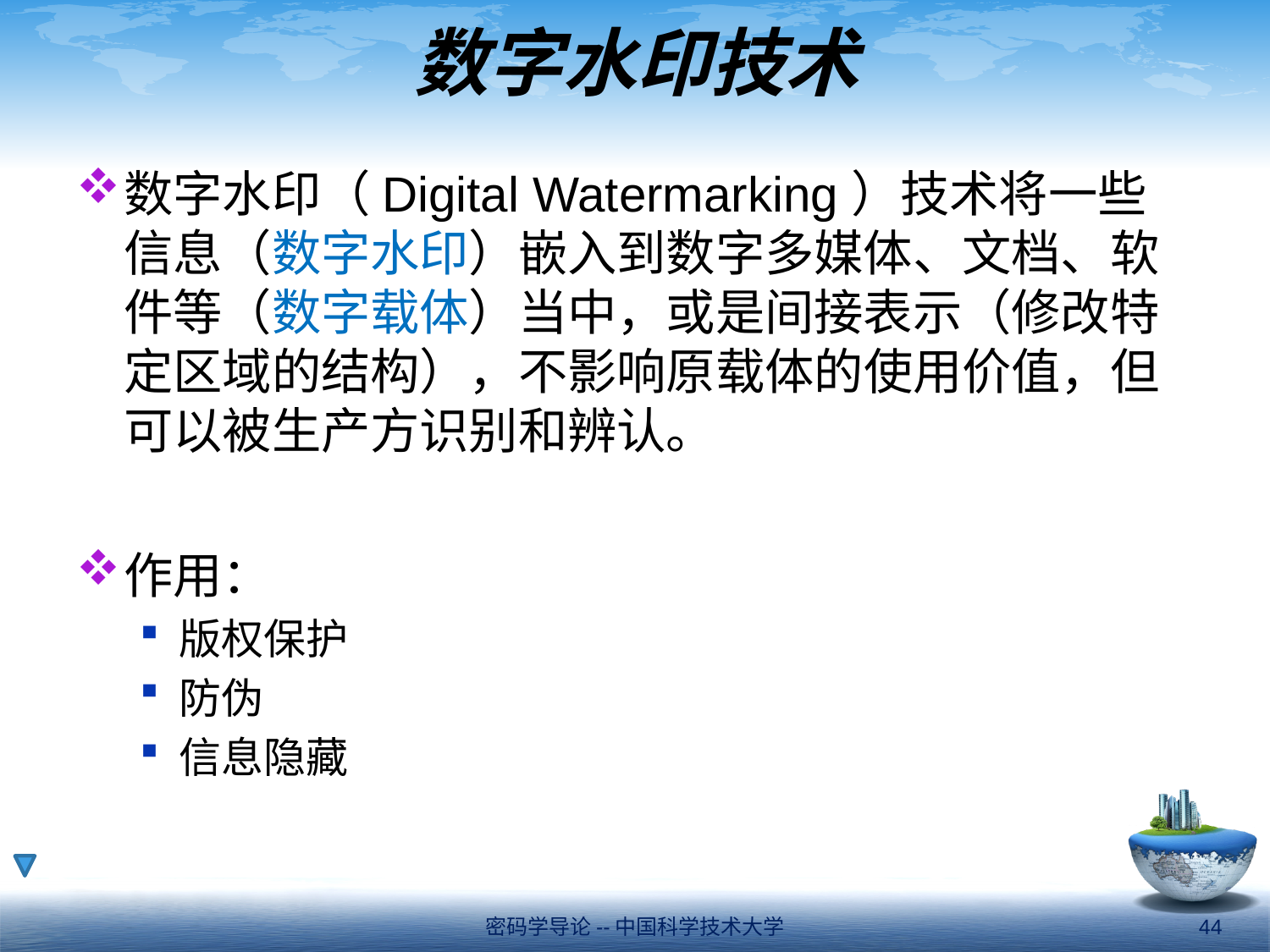

# 数字水印技术
数字水印（Digital Watermarking）技术将一些信息（数字水印）嵌入到数字多媒体、文档、软件等（数字载体）当中，或是间接表示（修改特定区域的结构），不影响原载体的使用价值，但可以被生产方识别和辨认。

作用：
版权保护
防伪
信息隐藏

密码学导论--中国科学技术大学
44